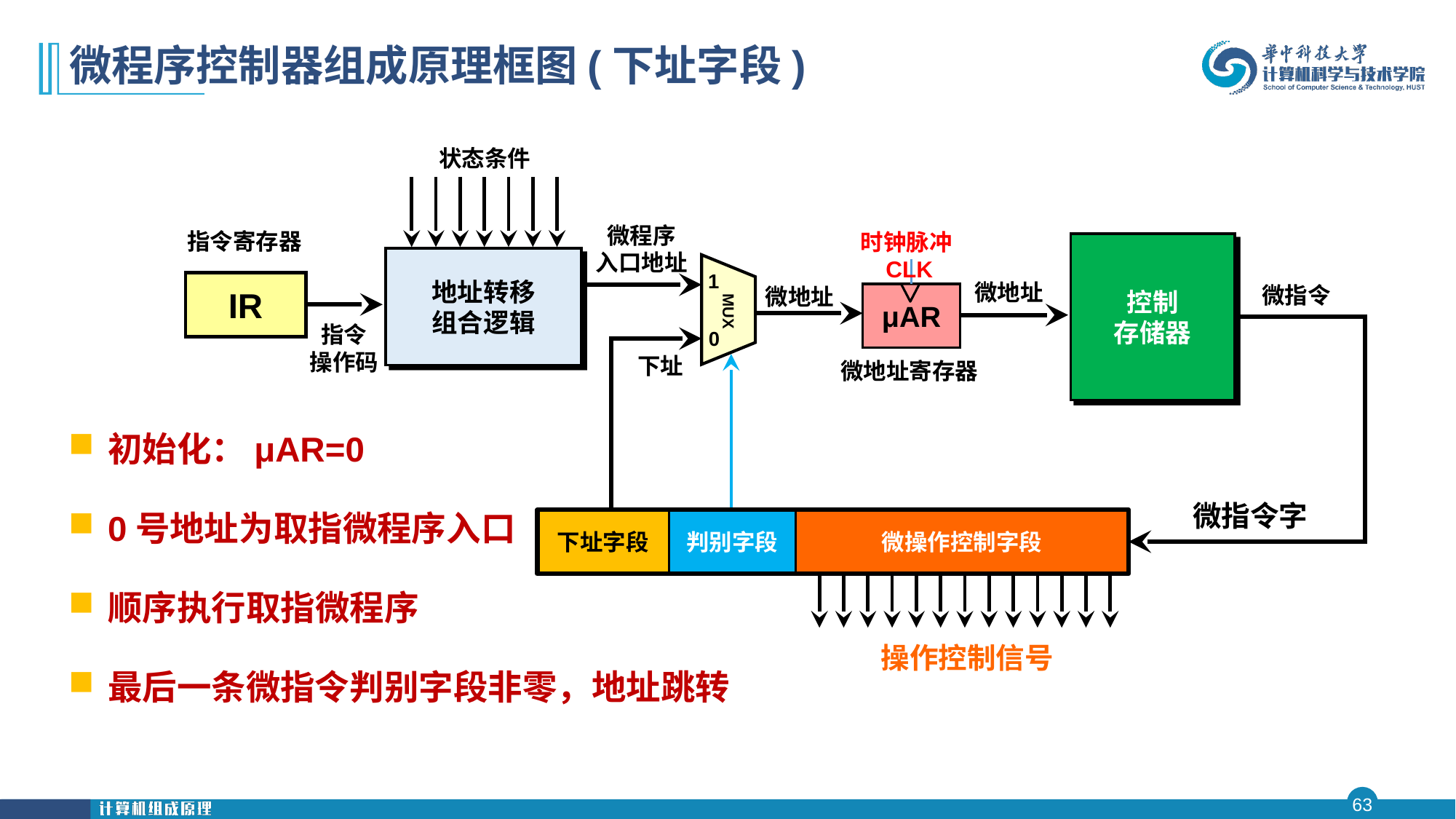

# 微程序控制器组成原理框图(下址字段)
状态条件
地址转移
组合逻辑
微程序
入口地址
指令寄存器
IR
时钟脉冲CLK
μAR

微地址寄存器
控制
存储器
1

MUX
0
微地址
微指令
微地址
指令
操作码
下址
初始化：μAR=0
0号地址为取指微程序入口
顺序执行取指微程序
最后一条微指令判别字段非零，地址跳转
微指令字

下址字段
判别字段
微操作控制字段
操作控制信号